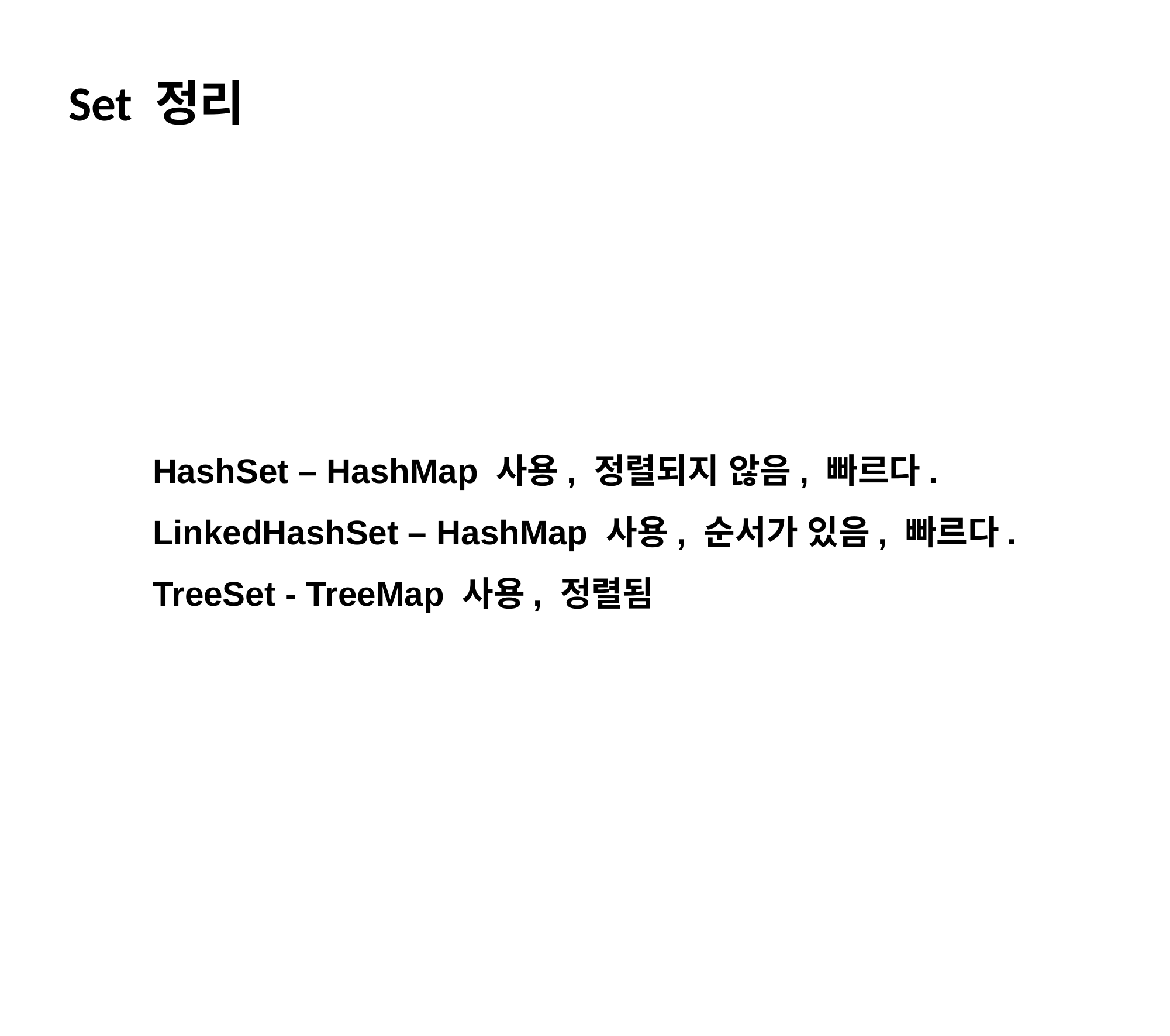

Set 정리
HashSet – HashMap 사용, 정렬되지 않음, 빠르다.
LinkedHashSet – HashMap 사용, 순서가 있음, 빠르다.
TreeSet - TreeMap 사용, 정렬됨